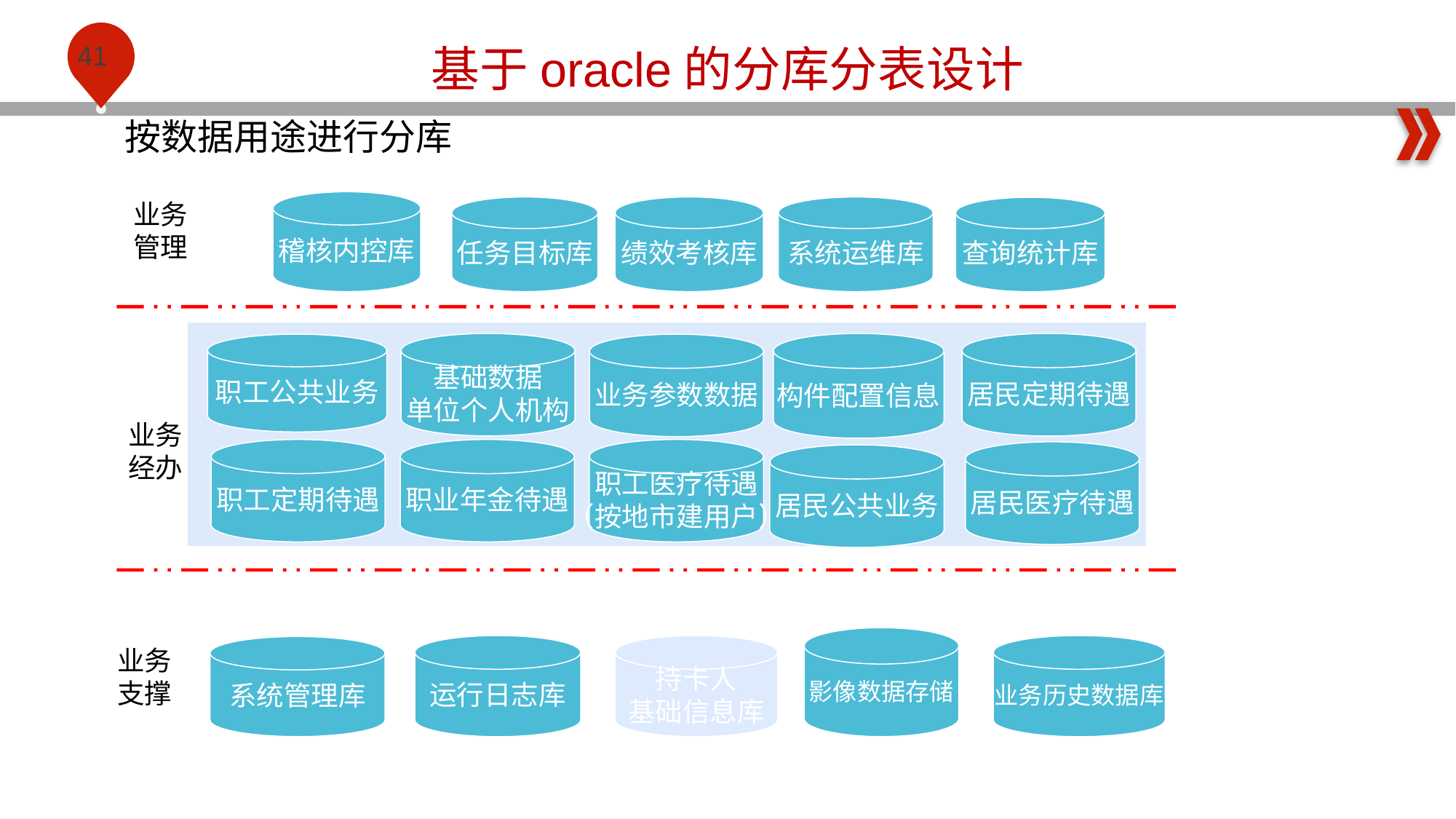

基于oracle的分库分表设计
按数据用途进行分库
业务
管理

稽核内控库

任务目标库
绩效考核库
系统运维库
查询统计库

基础数据
单位个人机构

构件配置信息

居民定期待遇

职工公共业务
业务参数数据
业务
经办
职工定期待遇
职业年金待遇
职工医疗待遇
（按地市建用户）

居民医疗待遇

居民公共业务

影像数据存储
持卡人
基础信息库
业务历史数据库
运行日志库
系统管理库
业务
支撑